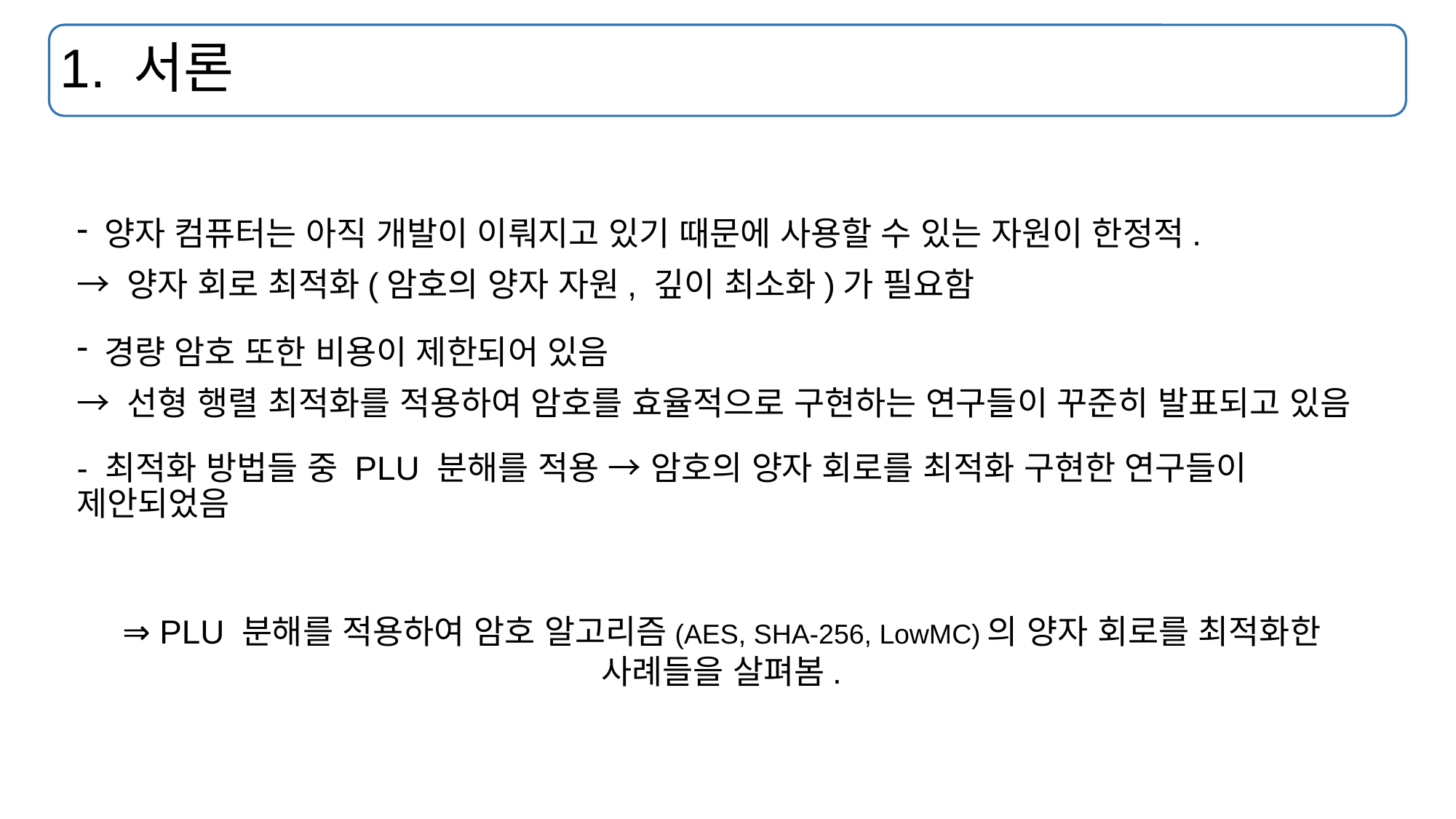

# 1. 서론
양자 컴퓨터는 아직 개발이 이뤄지고 있기 때문에 사용할 수 있는 자원이 한정적.
→ 양자 회로 최적화(암호의 양자 자원, 깊이 최소화)가 필요함
경량 암호 또한 비용이 제한되어 있음
→ 선형 행렬 최적화를 적용하여 암호를 효율적으로 구현하는 연구들이 꾸준히 발표되고 있음
- 최적화 방법들 중 PLU 분해를 적용 → 암호의 양자 회로를 최적화 구현한 연구들이 제안되었음
⇒ PLU 분해를 적용하여 암호 알고리즘(AES, SHA-256, LowMC)의 양자 회로를 최적화한 사례들을 살펴봄.